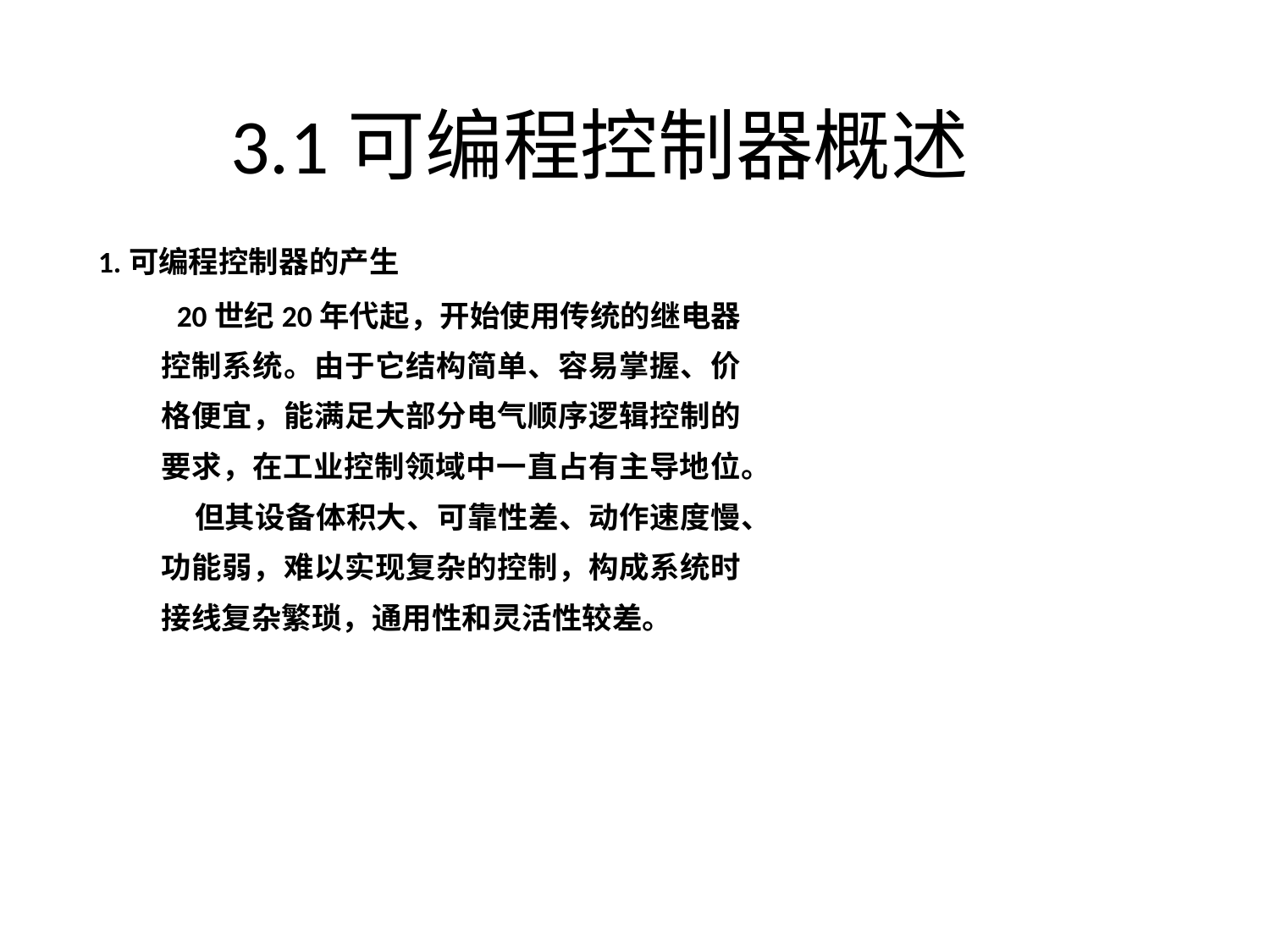

# 3.1可编程控制器概述
 1.可编程控制器的产生
             20世纪20年代起，开始使用传统的继电器控制系统。由于它结构简单、容易掌握、价格便宜，能满足大部分电气顺序逻辑控制的要求，在工业控制领域中一直占有主导地位。
              但其设备体积大、可靠性差、动作速度慢、功能弱，难以实现复杂的控制，构成系统时接线复杂繁琐，通用性和灵活性较差。